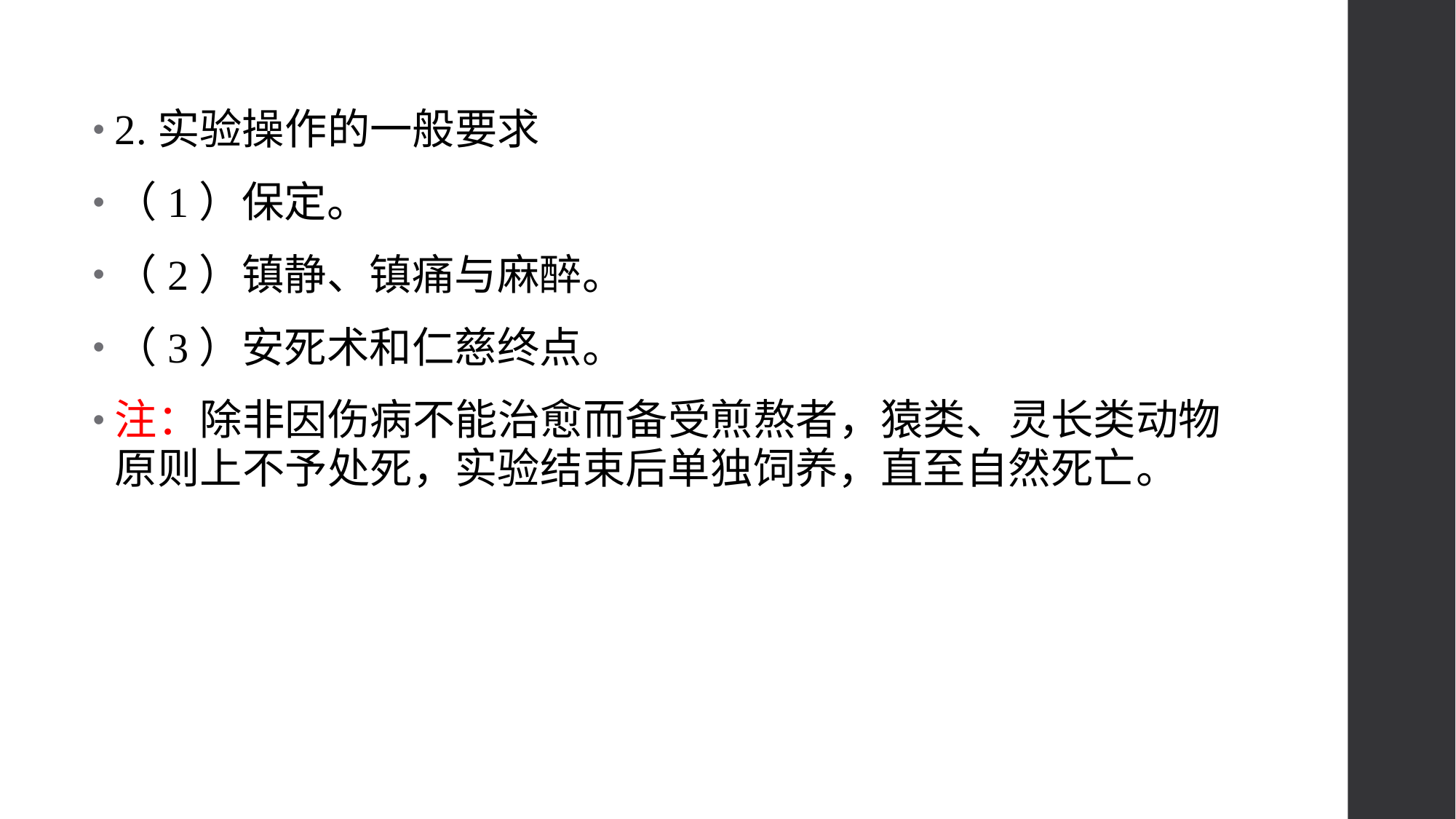

2.实验操作的一般要求
（1）保定。
（2）镇静、镇痛与麻醉。
（3）安死术和仁慈终点。
注：除非因伤病不能治愈而备受煎熬者，猿类、灵长类动物原则上不予处死，实验结束后单独饲养，直至自然死亡。